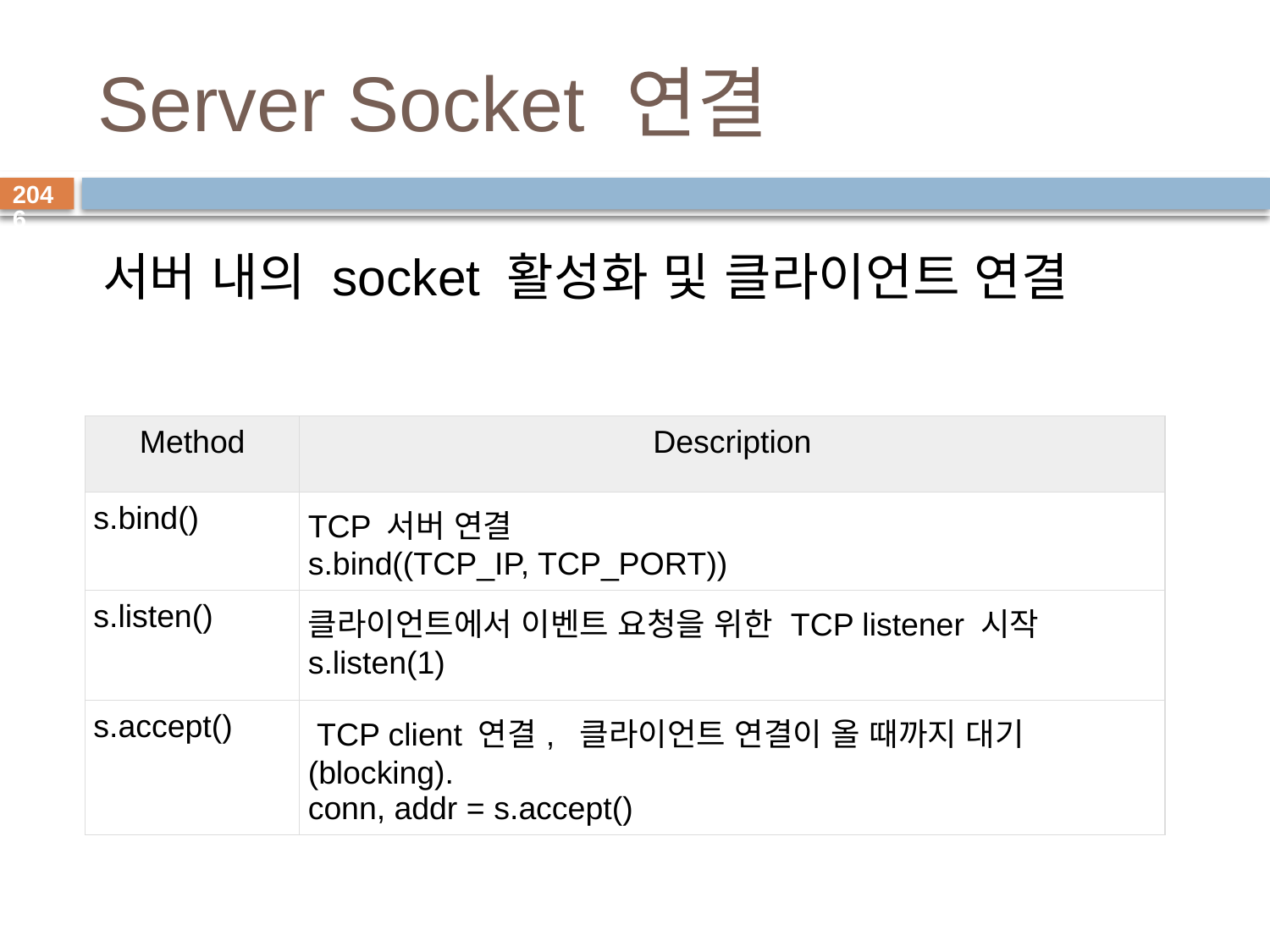

# Server Socket 연결
2046
 서버 내의 socket 활성화 및 클라이언트 연결
| Method | Description |
| --- | --- |
| s.bind() | TCP 서버 연결 s.bind((TCP\_IP, TCP\_PORT)) |
| s.listen() | 클라이언트에서 이벤트 요청을 위한 TCP listener 시작 s.listen(1) |
| s.accept() | TCP client 연결, 클라이언트 연결이 올 때까지 대기(blocking). conn, addr = s.accept() |